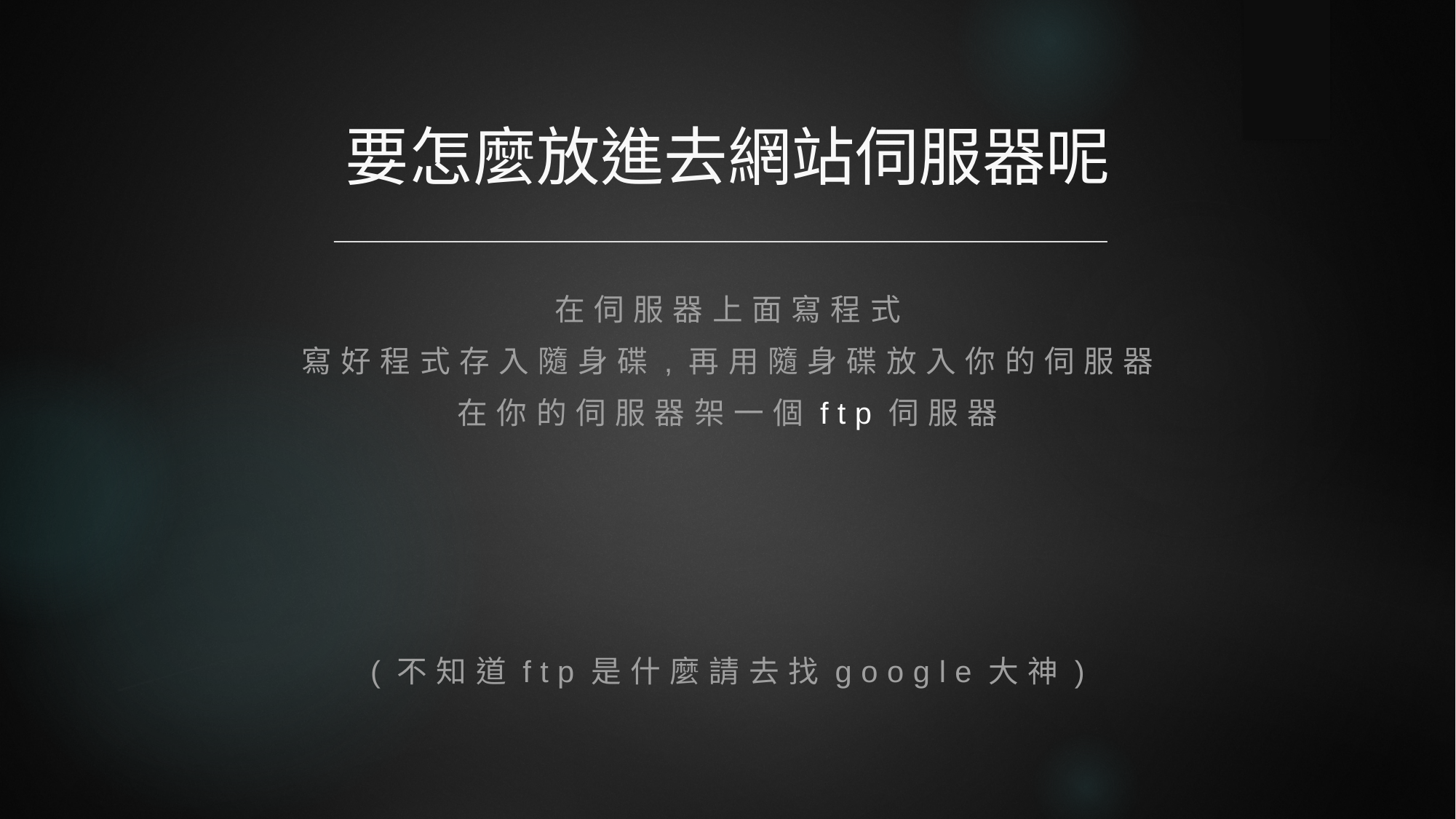

# 要怎麼放進去網站伺服器呢
在伺服器上面寫程式
寫好程式存入隨身碟,再用隨身碟放入你的伺服器
在你的伺服器架一個ftp伺服器

(不知道ftp是什麼請去找google大神)